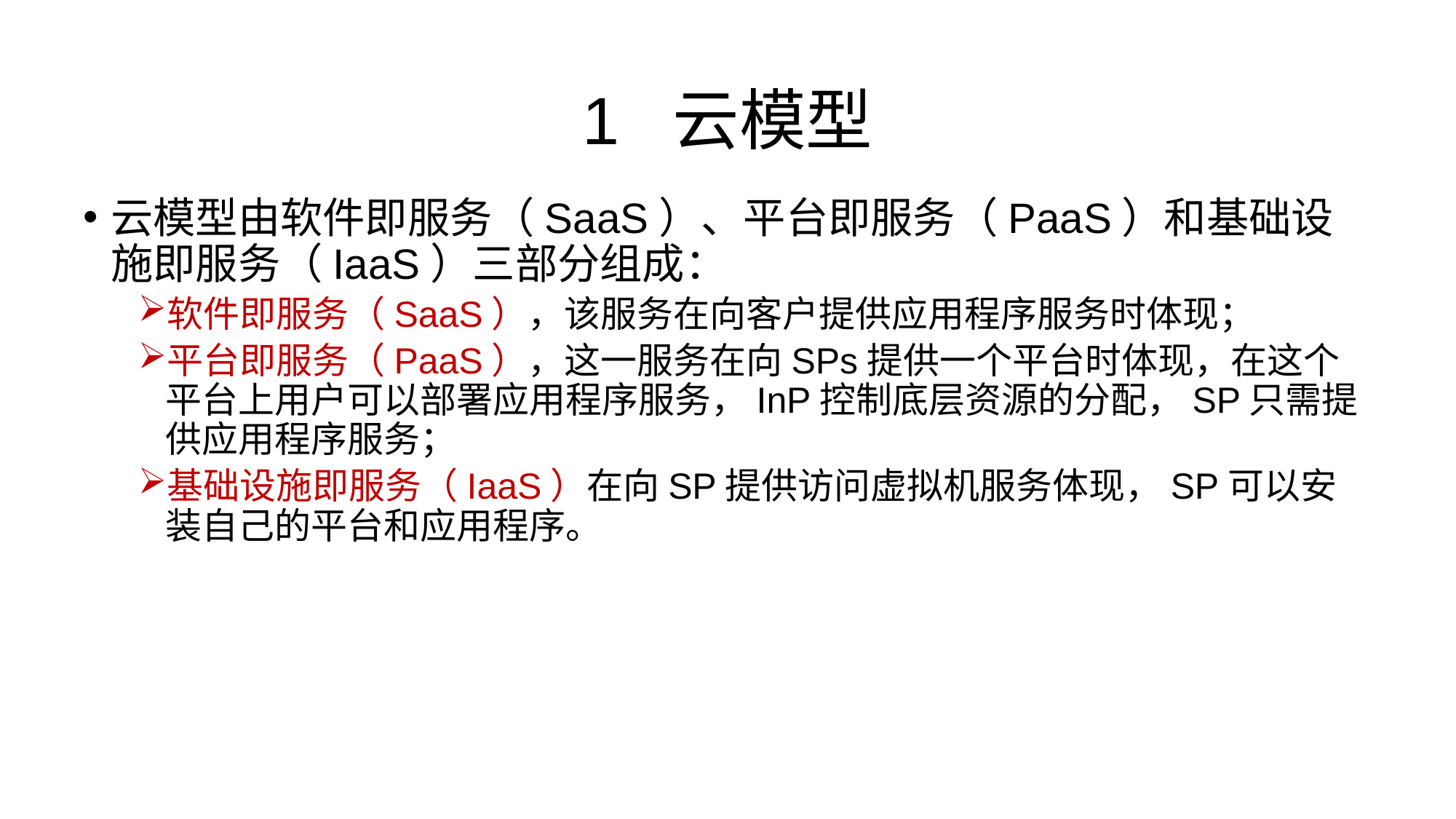

# 1  云模型
云模型由软件即服务（SaaS）、平台即服务（PaaS）和基础设施即服务（IaaS）三部分组成：
软件即服务（SaaS），该服务在向客户提供应用程序服务时体现；
平台即服务（PaaS），这一服务在向SPs提供一个平台时体现，在这个平台上用户可以部署应用程序服务，InP控制底层资源的分配，SP只需提供应用程序服务；
基础设施即服务（IaaS）在向SP提供访问虚拟机服务体现，SP可以安装自己的平台和应用程序。